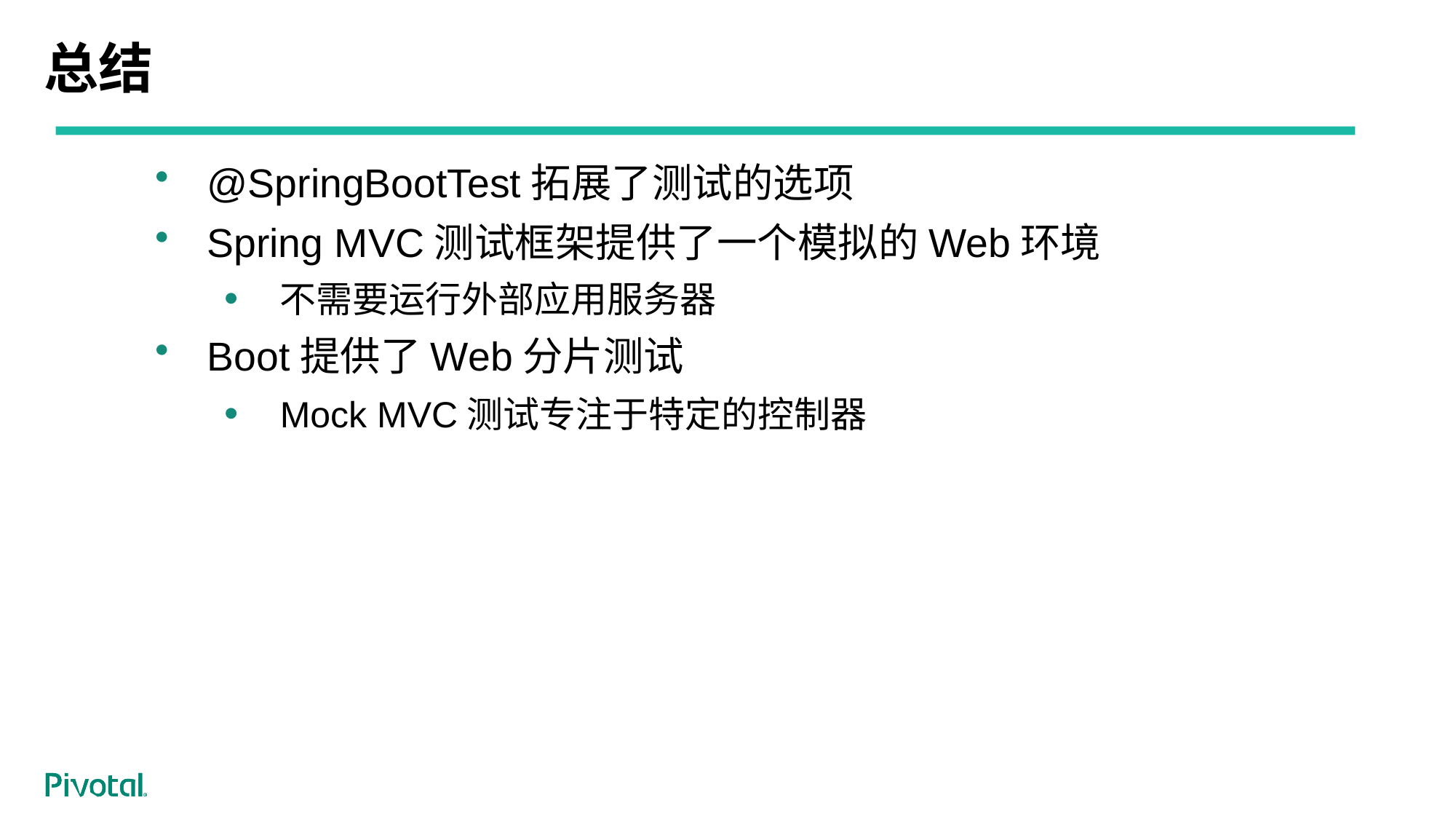

# 总结
@SpringBootTest拓展了测试的选项
Spring MVC测试框架提供了一个模拟的Web环境
不需要运行外部应用服务器
Boot提供了Web分片测试
Mock MVC测试专注于特定的控制器
44